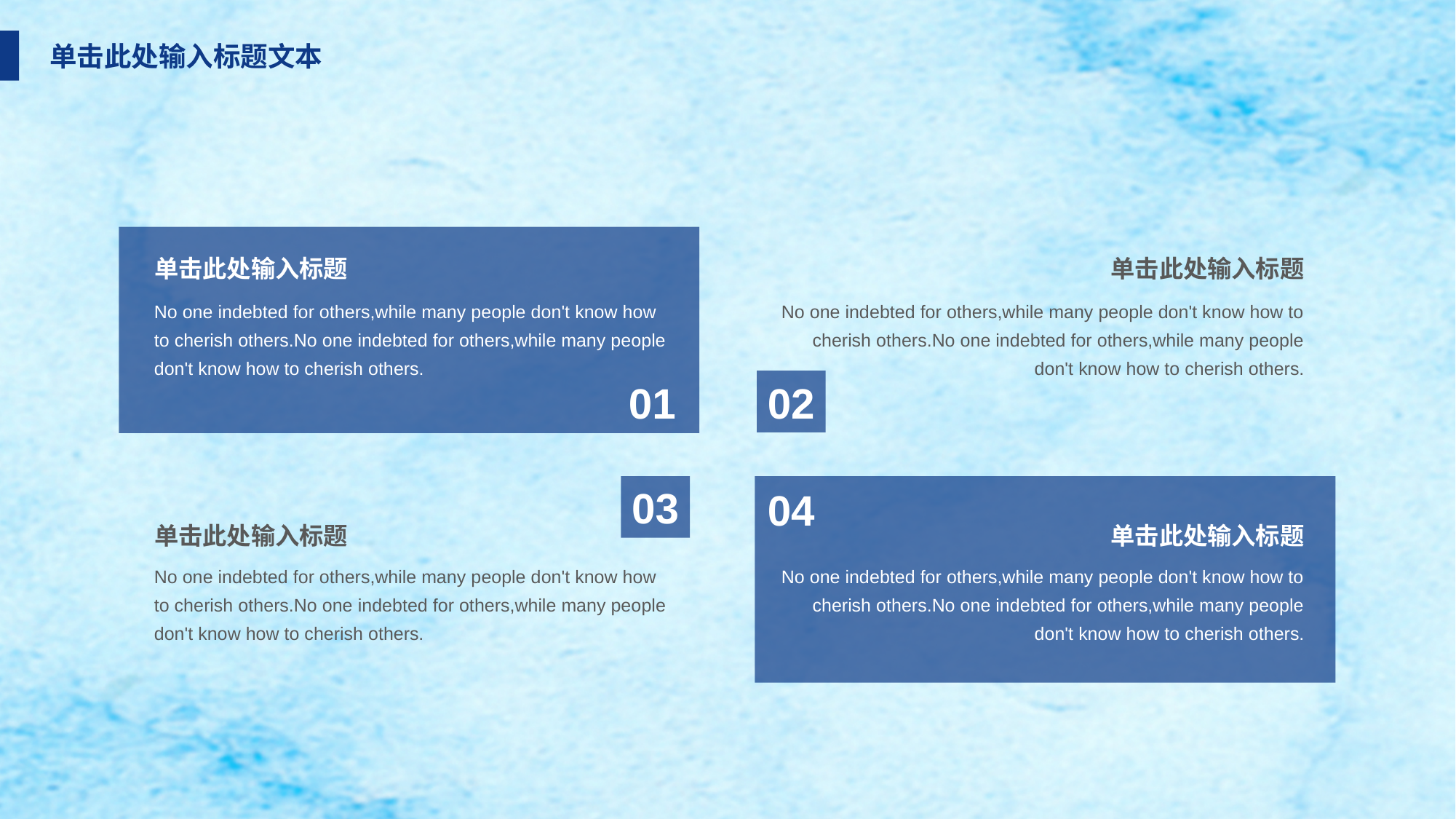

单击此处输入标题文本

单击此处输入标题
单击此处输入标题
No one indebted for others,while many people don't know how to cherish others.No one indebted for others,while many people don't know how to cherish others.
No one indebted for others,while many people don't know how to cherish others.No one indebted for others,while many people don't know how to cherish others.
01
02
03

04
单击此处输入标题
单击此处输入标题
No one indebted for others,while many people don't know how to cherish others.No one indebted for others,while many people don't know how to cherish others.
No one indebted for others,while many people don't know how to cherish others.No one indebted for others,while many people don't know how to cherish others.